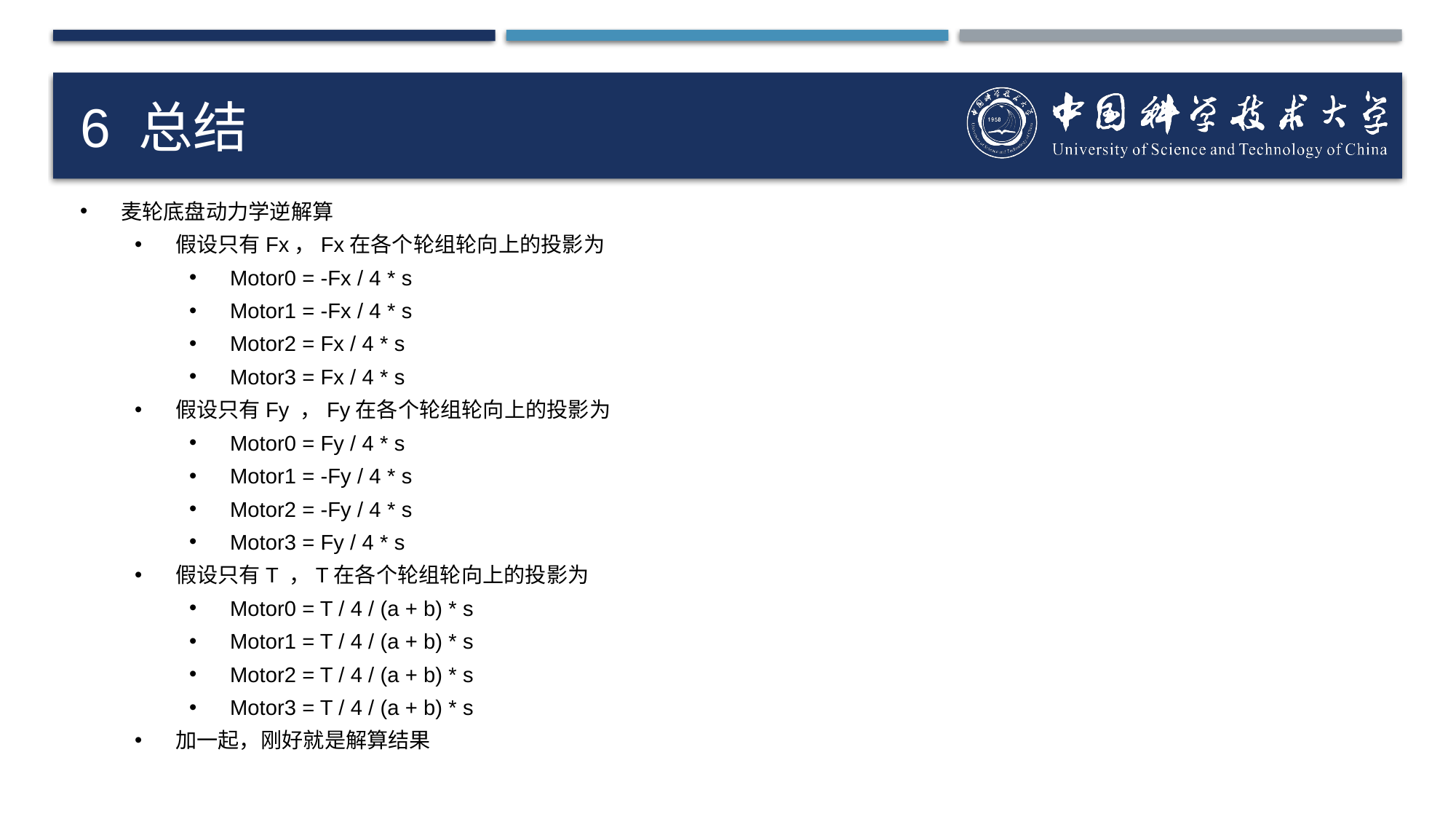

# 6 总结
麦轮底盘动力学逆解算
假设只有Fx，Fx在各个轮组轮向上的投影为
Motor0 = -Fx / 4 * s
Motor1 = -Fx / 4 * s
Motor2 = Fx / 4 * s
Motor3 = Fx / 4 * s
假设只有Fy ，Fy在各个轮组轮向上的投影为
Motor0 = Fy / 4 * s
Motor1 = -Fy / 4 * s
Motor2 = -Fy / 4 * s
Motor3 = Fy / 4 * s
假设只有T ，T在各个轮组轮向上的投影为
Motor0 = T / 4 / (a + b) * s
Motor1 = T / 4 / (a + b) * s
Motor2 = T / 4 / (a + b) * s
Motor3 = T / 4 / (a + b) * s
加一起，刚好就是解算结果